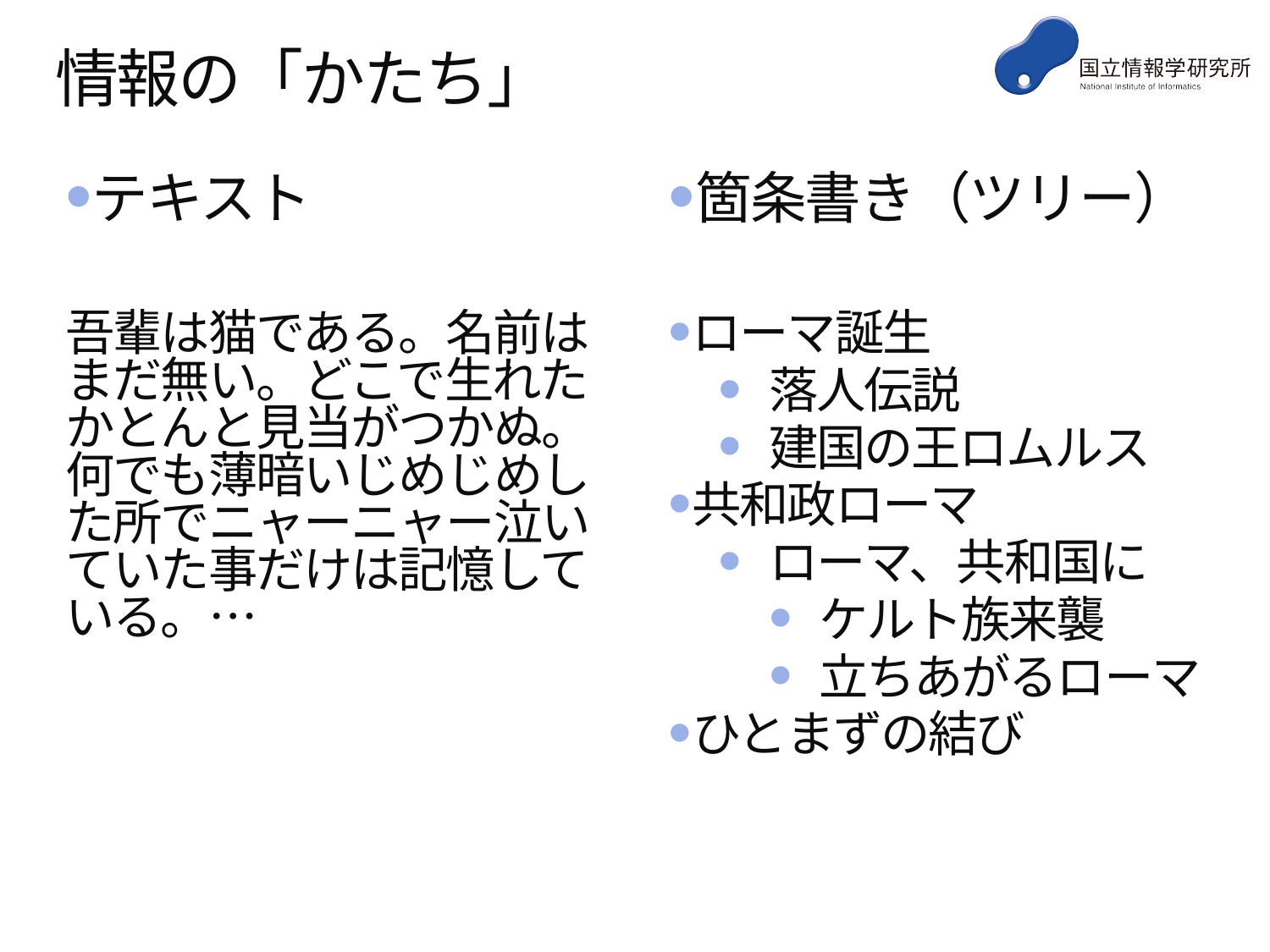

# 情報の「かたち」
テキスト

吾輩は猫である。名前はまだ無い。どこで生れたかとんと見当がつかぬ。何でも薄暗いじめじめした所でニャーニャー泣いていた事だけは記憶している。…

箇条書き（ツリー）

ローマ誕生
落人伝説
建国の王ロムルス
共和政ローマ
ローマ、共和国に
ケルト族来襲
立ちあがるローマ
ひとまずの結び